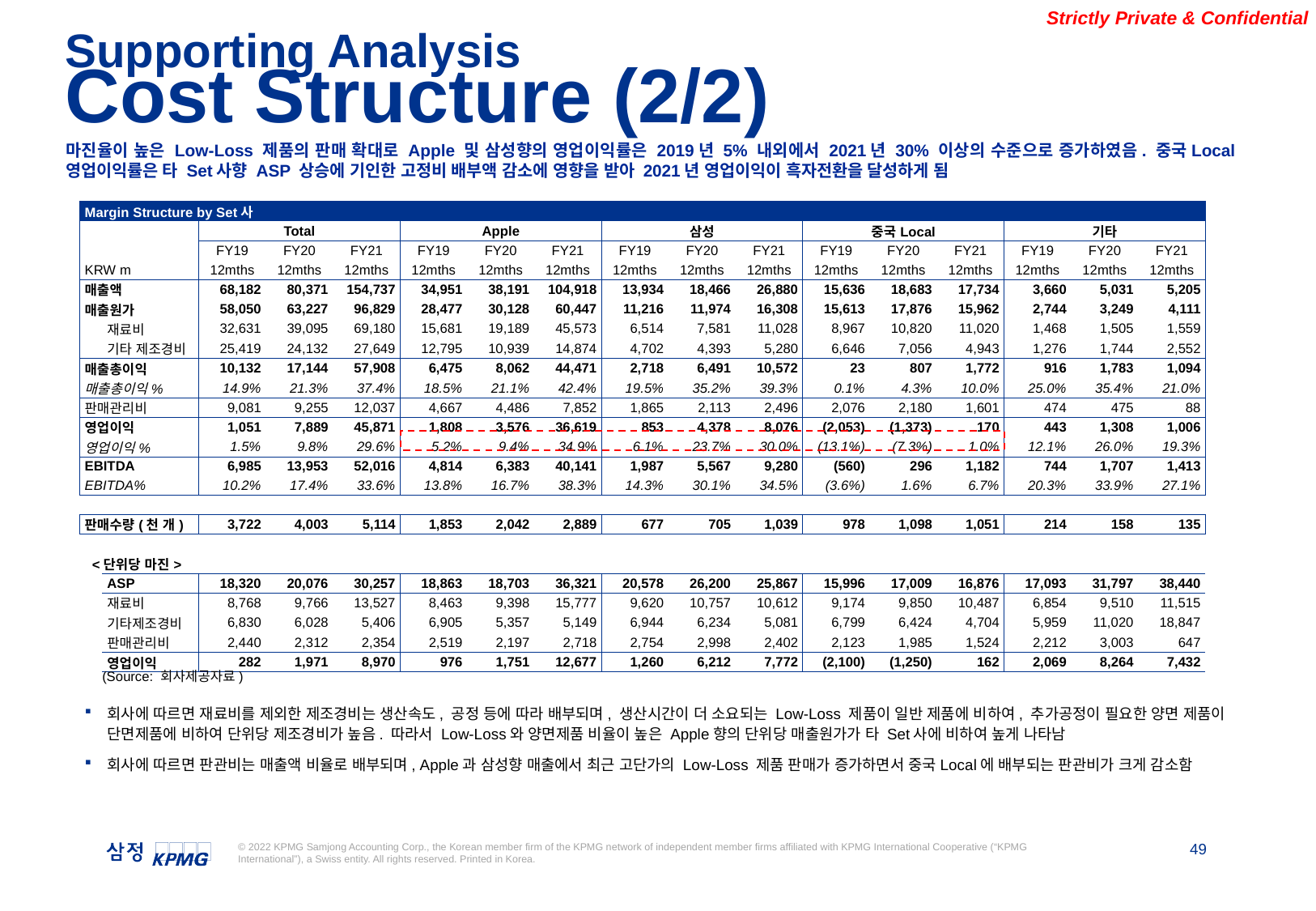

Supporting Analysis
Cost Structure (2/2)
마진율이 높은 Low-Loss 제품의 판매 확대로 Apple 및 삼성향의 영업이익률은 2019년 5% 내외에서 2021년 30% 이상의 수준으로 증가하였음. 중국Local 영업이익률은 타 Set사향 ASP 상승에 기인한 고정비 배부액 감소에 영향을 받아 2021년 영업이익이 흑자전환을 달성하게 됨
| Margin Structure by Set사 |  |  |  |  |  |  |  |  |  |  |  |  |  |  |  |  |
| --- | --- | --- | --- | --- | --- | --- | --- | --- | --- | --- | --- | --- | --- | --- | --- | --- |
|  |  | Total |  |  | Apple |  |  | 삼성 |  |  | 중국Local |  |  | 기타 |  |  |
|  |  | FY19 | FY20 | FY21 | FY19 | FY20 | FY21 | FY19 | FY20 | FY21 | FY19 | FY20 | FY21 | FY19 | FY20 | FY21 |
| KRW m |  | 12mths | 12mths | 12mths | 12mths | 12mths | 12mths | 12mths | 12mths | 12mths | 12mths | 12mths | 12mths | 12mths | 12mths | 12mths |
| 매출액 |  | 68,182 | 80,371 | 154,737 | 34,951 | 38,191 | 104,918 | 13,934 | 18,466 | 26,880 | 15,636 | 18,683 | 17,734 | 3,660 | 5,031 | 5,205 |
| 매출원가 |  | 58,050 | 63,227 | 96,829 | 28,477 | 30,128 | 60,447 | 11,216 | 11,974 | 16,308 | 15,613 | 17,876 | 15,962 | 2,744 | 3,249 | 4,111 |
|  | 재료비 | 32,631 | 39,095 | 69,180 | 15,681 | 19,189 | 45,573 | 6,514 | 7,581 | 11,028 | 8,967 | 10,820 | 11,020 | 1,468 | 1,505 | 1,559 |
|  | 기타 제조경비 | 25,419 | 24,132 | 27,649 | 12,795 | 10,939 | 14,874 | 4,702 | 4,393 | 5,280 | 6,646 | 7,056 | 4,943 | 1,276 | 1,744 | 2,552 |
| 매출총이익 |  | 10,132 | 17,144 | 57,908 | 6,475 | 8,062 | 44,471 | 2,718 | 6,491 | 10,572 | 23 | 807 | 1,772 | 916 | 1,783 | 1,094 |
| 매출총이익% |  | 14.9% | 21.3% | 37.4% | 18.5% | 21.1% | 42.4% | 19.5% | 35.2% | 39.3% | 0.1% | 4.3% | 10.0% | 25.0% | 35.4% | 21.0% |
| 판매관리비 |  | 9,081 | 9,255 | 12,037 | 4,667 | 4,486 | 7,852 | 1,865 | 2,113 | 2,496 | 2,076 | 2,180 | 1,601 | 474 | 475 | 88 |
| 영업이익 |  | 1,051 | 7,889 | 45,871 | 1,808 | 3,576 | 36,619 | 853 | 4,378 | 8,076 | (2,053) | (1,373) | 170 | 443 | 1,308 | 1,006 |
| 영업이익% |  | 1.5% | 9.8% | 29.6% | 5.2% | 9.4% | 34.9% | 6.1% | 23.7% | 30.0% | (13.1%) | (7.3%) | 1.0% | 12.1% | 26.0% | 19.3% |
| EBITDA |  | 6,985 | 13,953 | 52,016 | 4,814 | 6,383 | 40,141 | 1,987 | 5,567 | 9,280 | (560) | 296 | 1,182 | 744 | 1,707 | 1,413 |
| EBITDA% |  | 10.2% | 17.4% | 33.6% | 13.8% | 16.7% | 38.3% | 14.3% | 30.1% | 34.5% | (3.6%) | 1.6% | 6.7% | 20.3% | 33.9% | 27.1% |
|  |  |  |  |  |  |  |  |  |  |  |  |  |  |  |  |  |
| 판매수량(천 개) |  | 3,722 | 4,003 | 5,114 | 1,853 | 2,042 | 2,889 | 677 | 705 | 1,039 | 978 | 1,098 | 1,051 | 214 | 158 | 135 |
|  |  |  |  |  |  |  |  |  |  |  |  |  |  |  |  |  |
| <단위당 마진> |  |  |  |  |  |  |  |  |  |  |  |  |  |  |  |  |
|  | ASP | 18,320 | 20,076 | 30,257 | 18,863 | 18,703 | 36,321 | 20,578 | 26,200 | 25,867 | 15,996 | 17,009 | 16,876 | 17,093 | 31,797 | 38,440 |
|  | 재료비 | 8,768 | 9,766 | 13,527 | 8,463 | 9,398 | 15,777 | 9,620 | 10,757 | 10,612 | 9,174 | 9,850 | 10,487 | 6,854 | 9,510 | 11,515 |
|  | 기타제조경비 | 6,830 | 6,028 | 5,406 | 6,905 | 5,357 | 5,149 | 6,944 | 6,234 | 5,081 | 6,799 | 6,424 | 4,704 | 5,959 | 11,020 | 18,847 |
|  | 판매관리비 | 2,440 | 2,312 | 2,354 | 2,519 | 2,197 | 2,718 | 2,754 | 2,998 | 2,402 | 2,123 | 1,985 | 1,524 | 2,212 | 3,003 | 647 |
|  | 영업이익 | 282 | 1,971 | 8,970 | 976 | 1,751 | 12,677 | 1,260 | 6,212 | 7,772 | (2,100) | (1,250) | 162 | 2,069 | 8,264 | 7,432 |

(Source: 회사제공자료)
회사에 따르면 재료비를 제외한 제조경비는 생산속도, 공정 등에 따라 배부되며, 생산시간이 더 소요되는 Low-Loss 제품이 일반 제품에 비하여, 추가공정이 필요한 양면 제품이 단면제품에 비하여 단위당 제조경비가 높음. 따라서 Low-Loss와 양면제품 비율이 높은 Apple향의 단위당 매출원가가 타 Set사에 비하여 높게 나타남
회사에 따르면 판관비는 매출액 비율로 배부되며, Apple과 삼성향 매출에서 최근 고단가의 Low-Loss 제품 판매가 증가하면서 중국Local에 배부되는 판관비가 크게 감소함